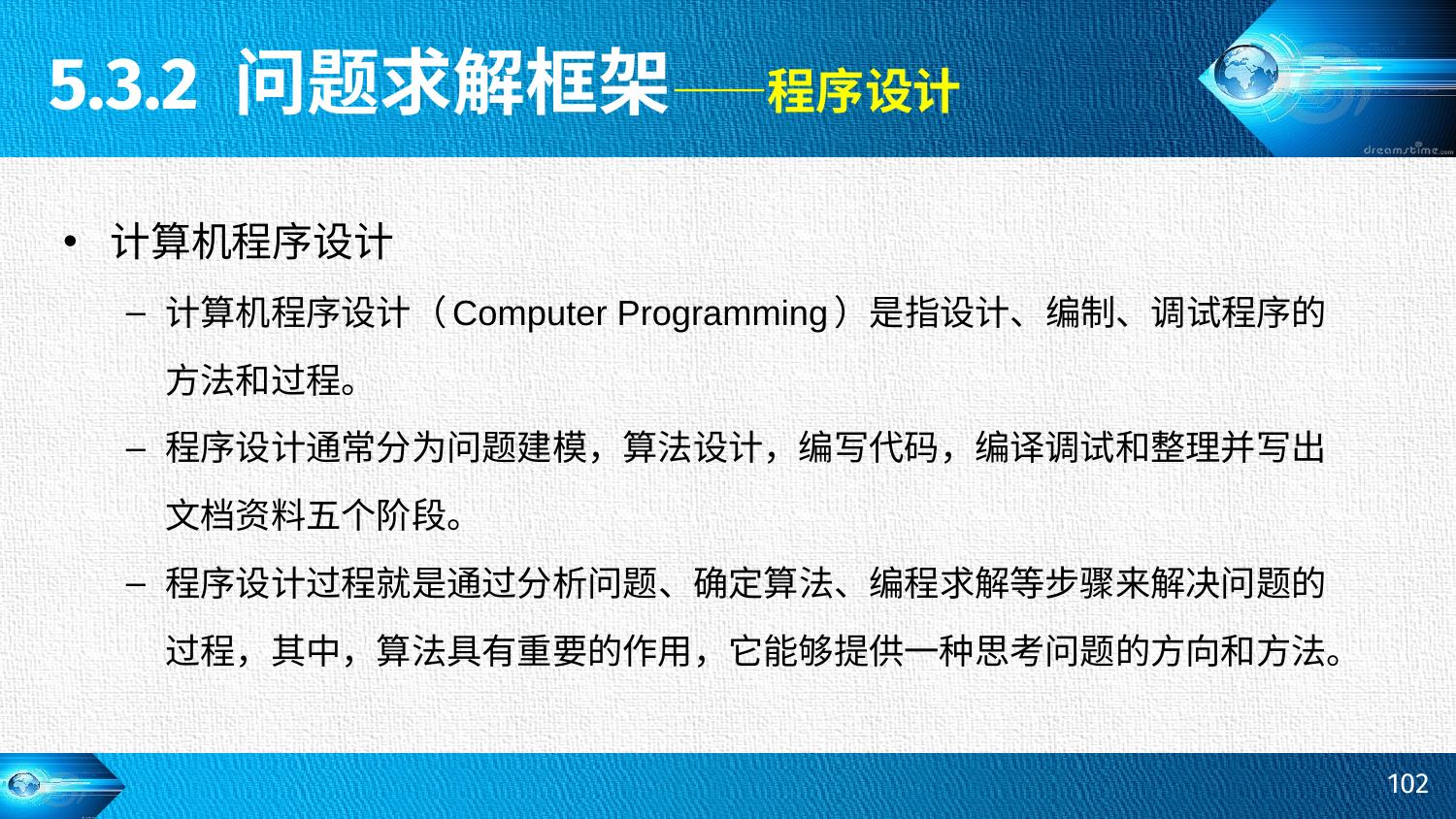

5.3.2 问题求解框架——程序设计
计算机程序设计
计算机程序设计（Computer Programming）是指设计、编制、调试程序的方法和过程。
程序设计通常分为问题建模，算法设计，编写代码，编译调试和整理并写出文档资料五个阶段。
程序设计过程就是通过分析问题、确定算法、编程求解等步骤来解决问题的过程，其中，算法具有重要的作用，它能够提供一种思考问题的方向和方法。

102